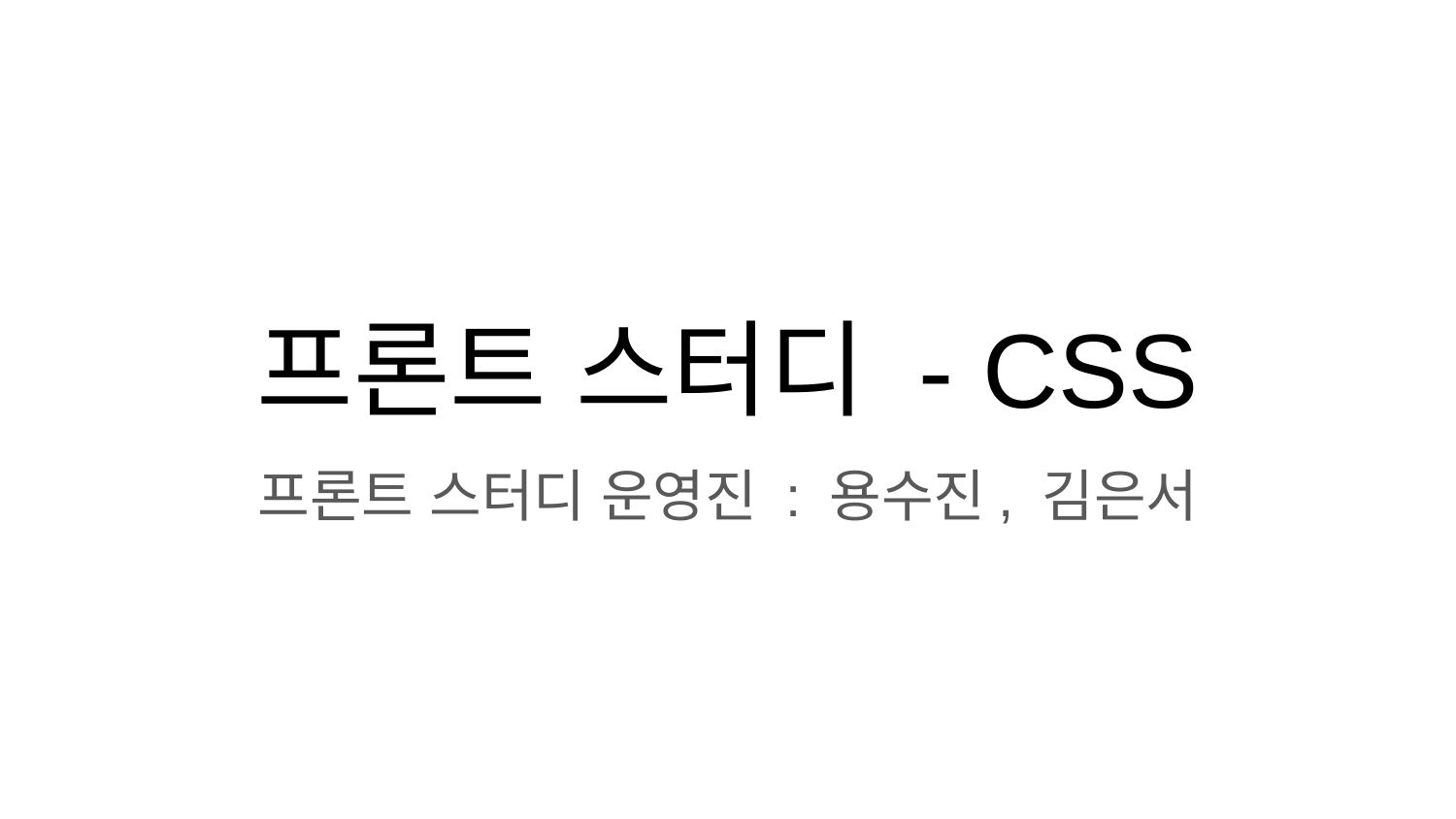

# 프론트 스터디 - CSS
프론트 스터디 운영진 : 용수진, 김은서